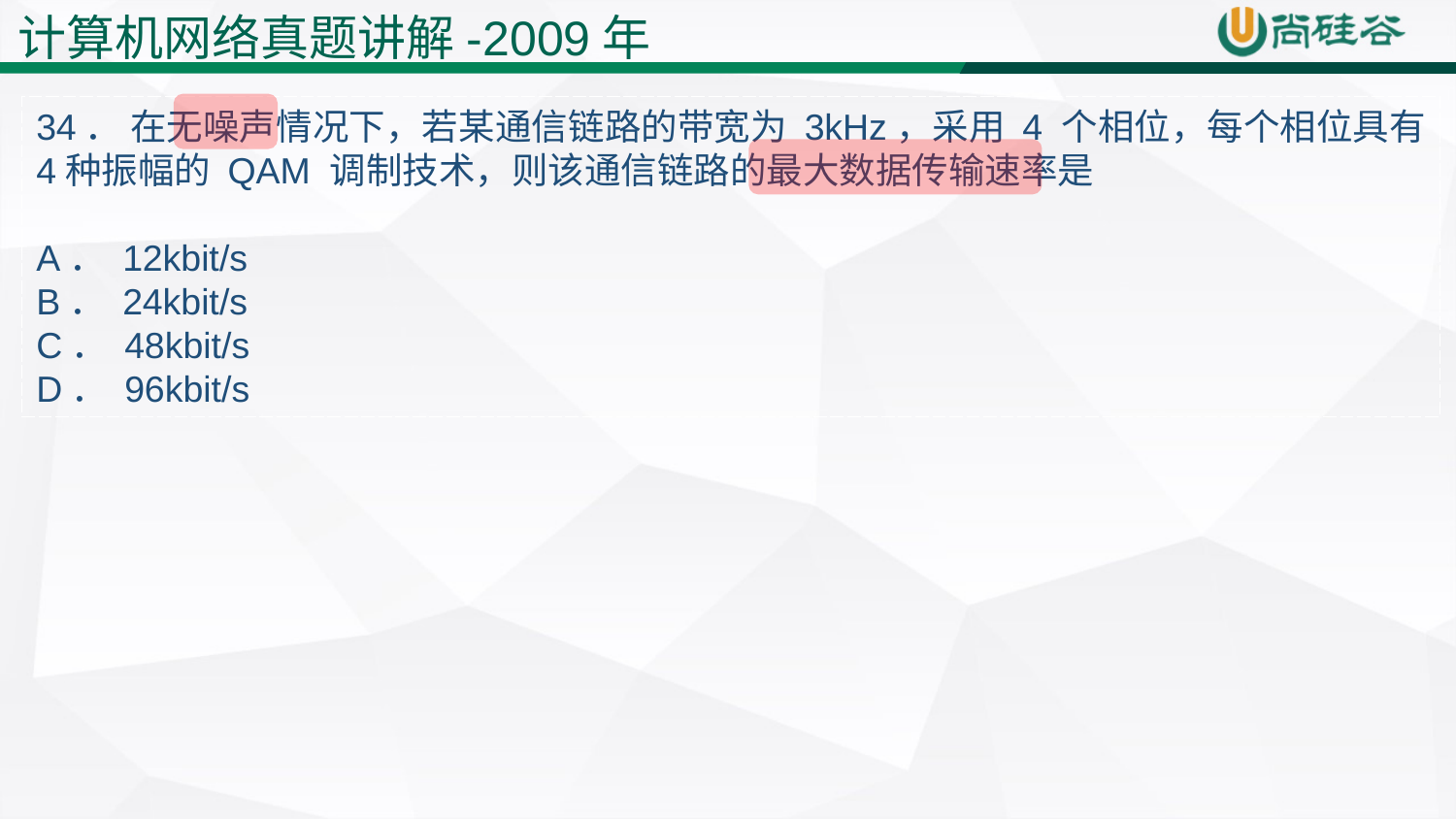

计算机网络真题讲解-2009年

34． 在无噪声情况下，若某通信链路的带宽为 3kHz，采用 4 个相位，每个相位具有 4种振幅的 QAM 调制技术，则该通信链路的最大数据传输速率是

A． 12kbit/s
B． 24kbit/s
C． 48kbit/s
D． 96kbit/s